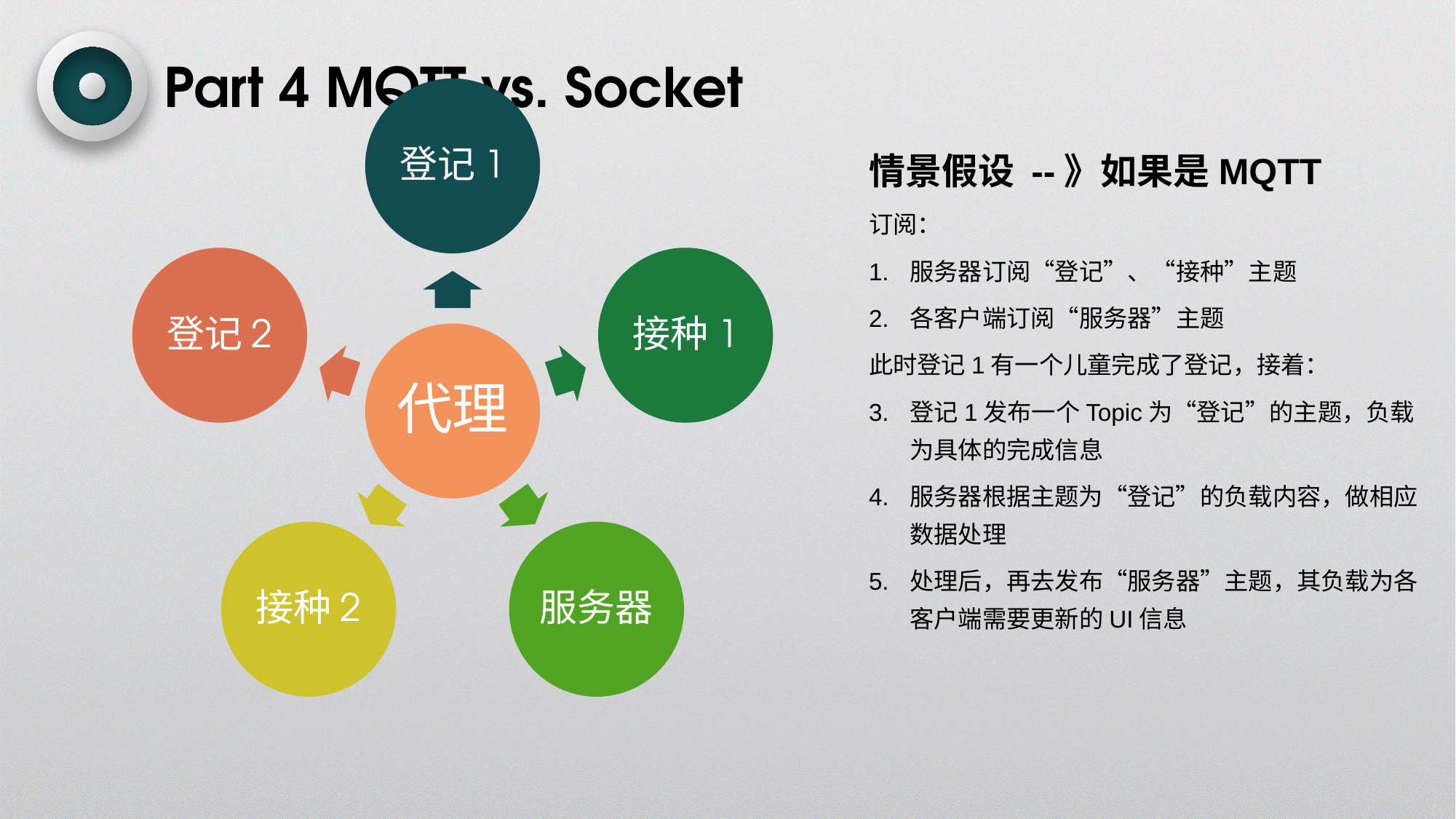

Part 4 MQTT vs. Socket
代理

登记1

接种1

服务器

接种2

登记2
情景假设 --》如果是MQTT
订阅：
服务器订阅“登记”、“接种”主题
各客户端订阅“服务器”主题
此时登记1有一个儿童完成了登记，接着：
登记1发布一个Topic为“登记”的主题，负载为具体的完成信息
服务器根据主题为“登记”的负载内容，做相应数据处理
处理后，再去发布“服务器”主题，其负载为各客户端需要更新的UI信息